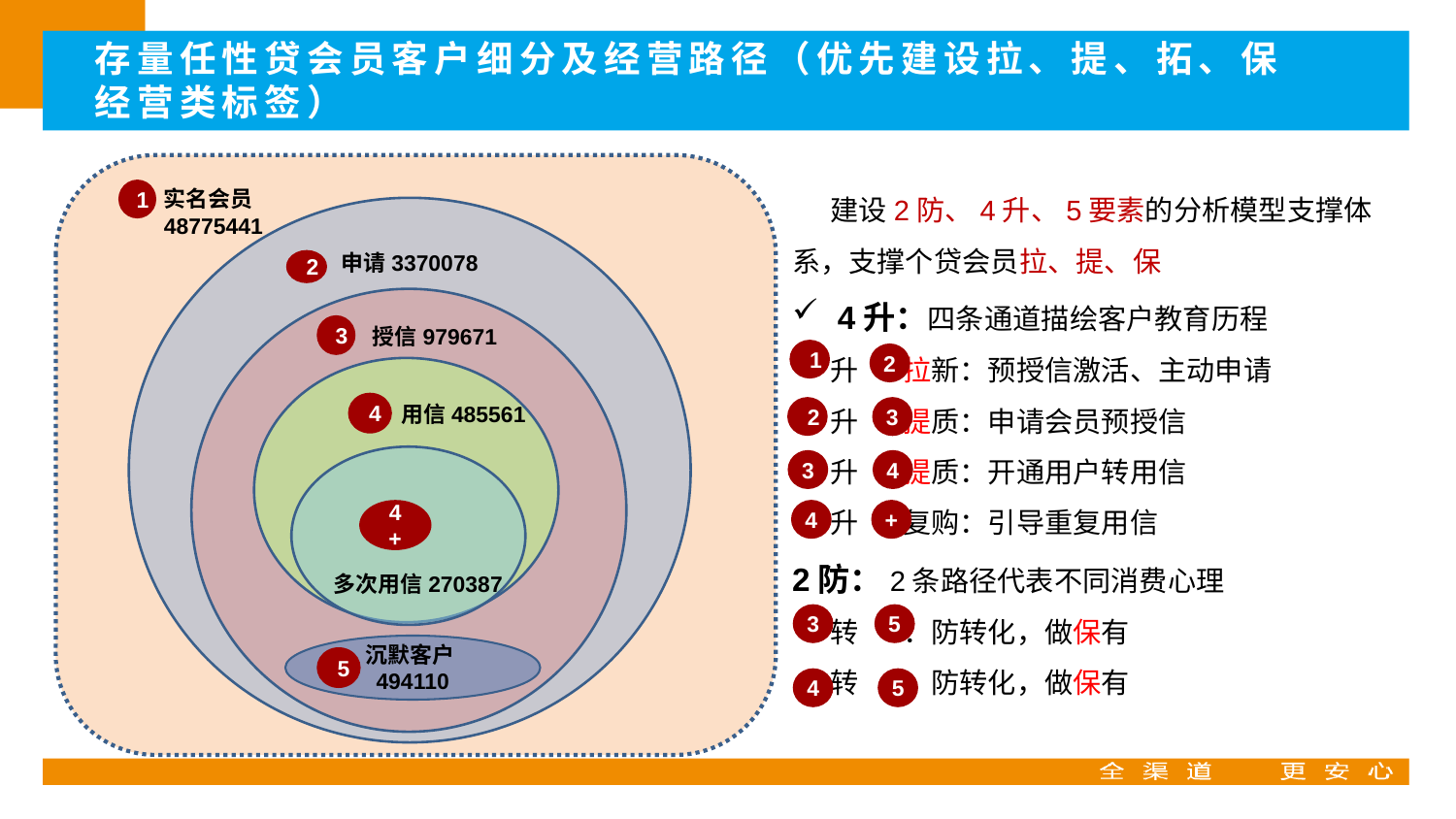

存量任性贷会员客户细分及经营路径（优先建设拉、提、拓、保经营类标签）

实名会员48775441
1

申请3370078
2

3
授信979671

4
用信485561

4+
多次用信270387
沉默客户494110
5
     建设2防、4升、5要素的分析模型支撑体系，支撑个贷会员拉、提、保
4升：四条通道描绘客户教育历程
     升       拉新：预授信激活、主动申请
     升       提质：申请会员预授信
     升       提质：开通用户转用信
     升       复购：引导重复用信
2防：2条路径代表不同消费心理
     转       ：防转化，做保有
     转       ：防转化，做保有
1
2
2
3
3
4
4
+
3
5
4
5